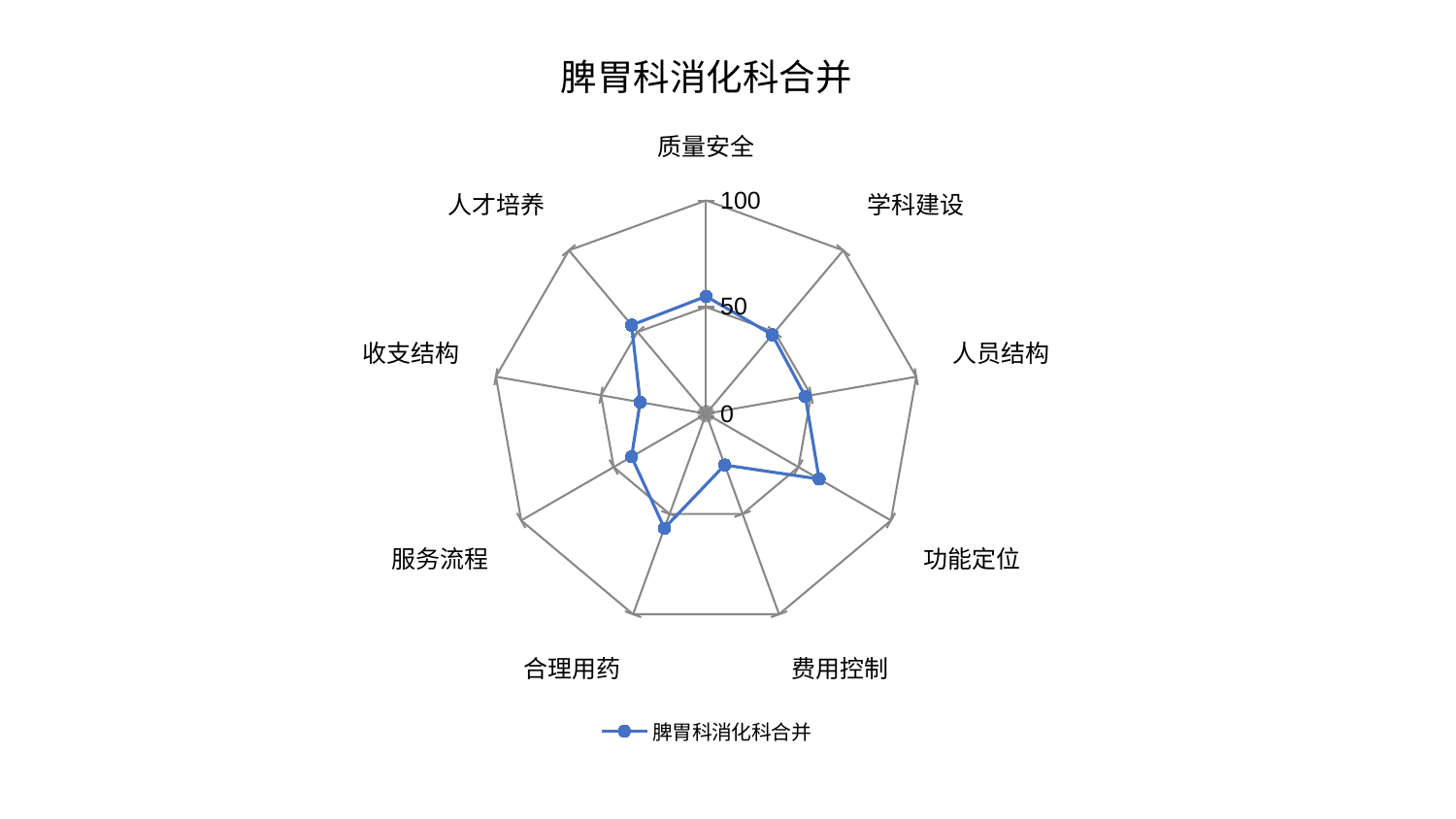

### Chart: 脾胃科消化科合并

| Category | 脾胃科消化科合并 |
|---|---|
| 质量安全 | 55.068298777389714 |
| 学科建设 | 48.355963228032415 |
| 人员结构 | 47.19254753383341 |
| 功能定位 | 61.17798921135951 |
| 费用控制 | 25.56808968027094 |
| 合理用药 | 57.08444380122959 |
| 服务流程 | 40.33294304936099 |
| 收支结构 | 31.351701059603617 |
| 人才培养 | 54.26185031081335 |
278